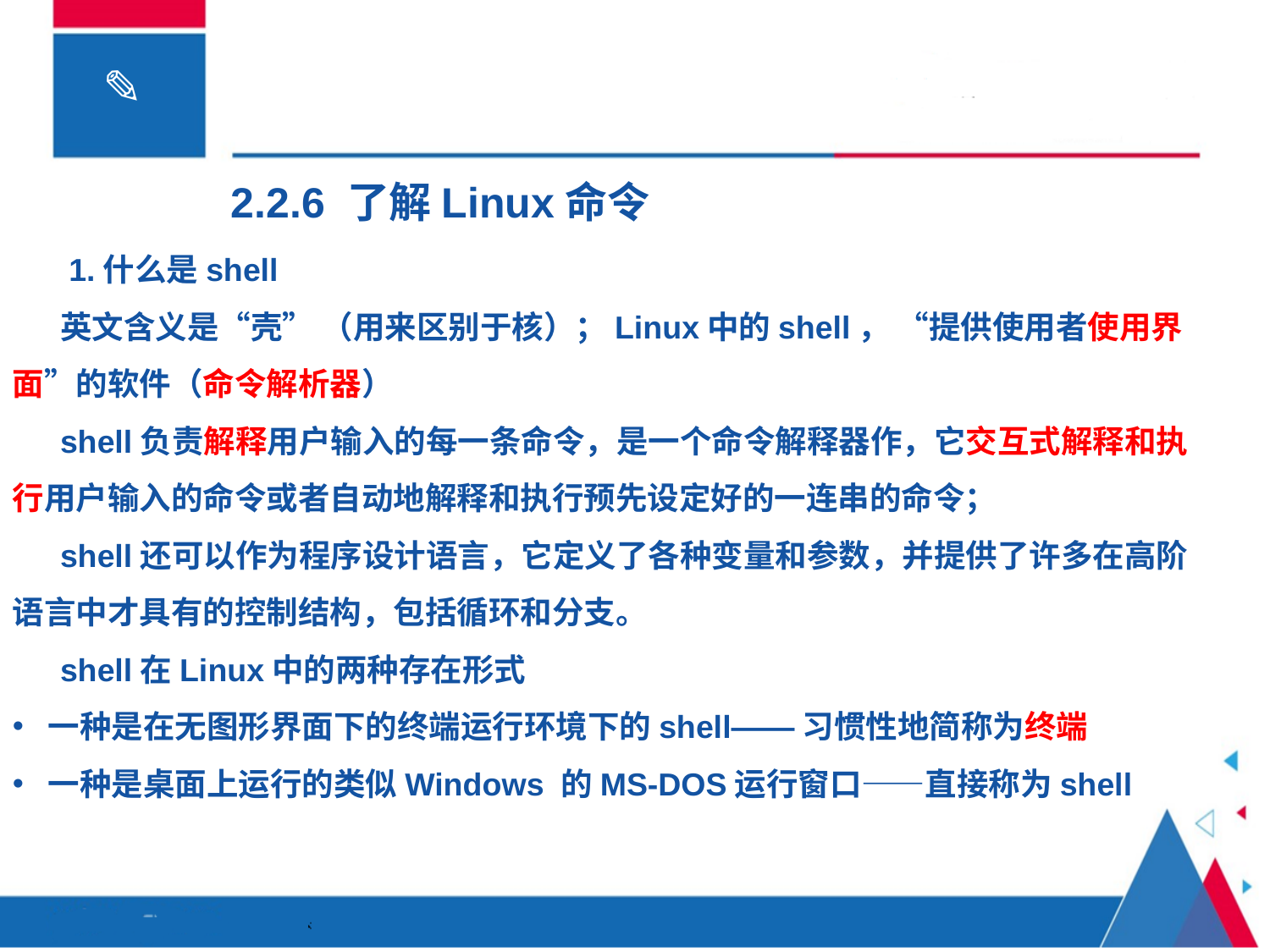

2.2.6 了解Linux命令
 1.什么是shell
英文含义是“壳” （用来区别于核）；Linux中的shell， “提供使用者使用界面”的软件（命令解析器）
shell负责解释用户输入的每一条命令，是一个命令解释器作，它交互式解释和执行用户输入的命令或者自动地解释和执行预先设定好的一连串的命令；
shell还可以作为程序设计语言，它定义了各种变量和参数，并提供了许多在高阶语言中才具有的控制结构，包括循环和分支。
shell在Linux中的两种存在形式
一种是在无图形界面下的终端运行环境下的shell——习惯性地简称为终端
一种是桌面上运行的类似Windows 的MS-DOS运行窗口——直接称为shell